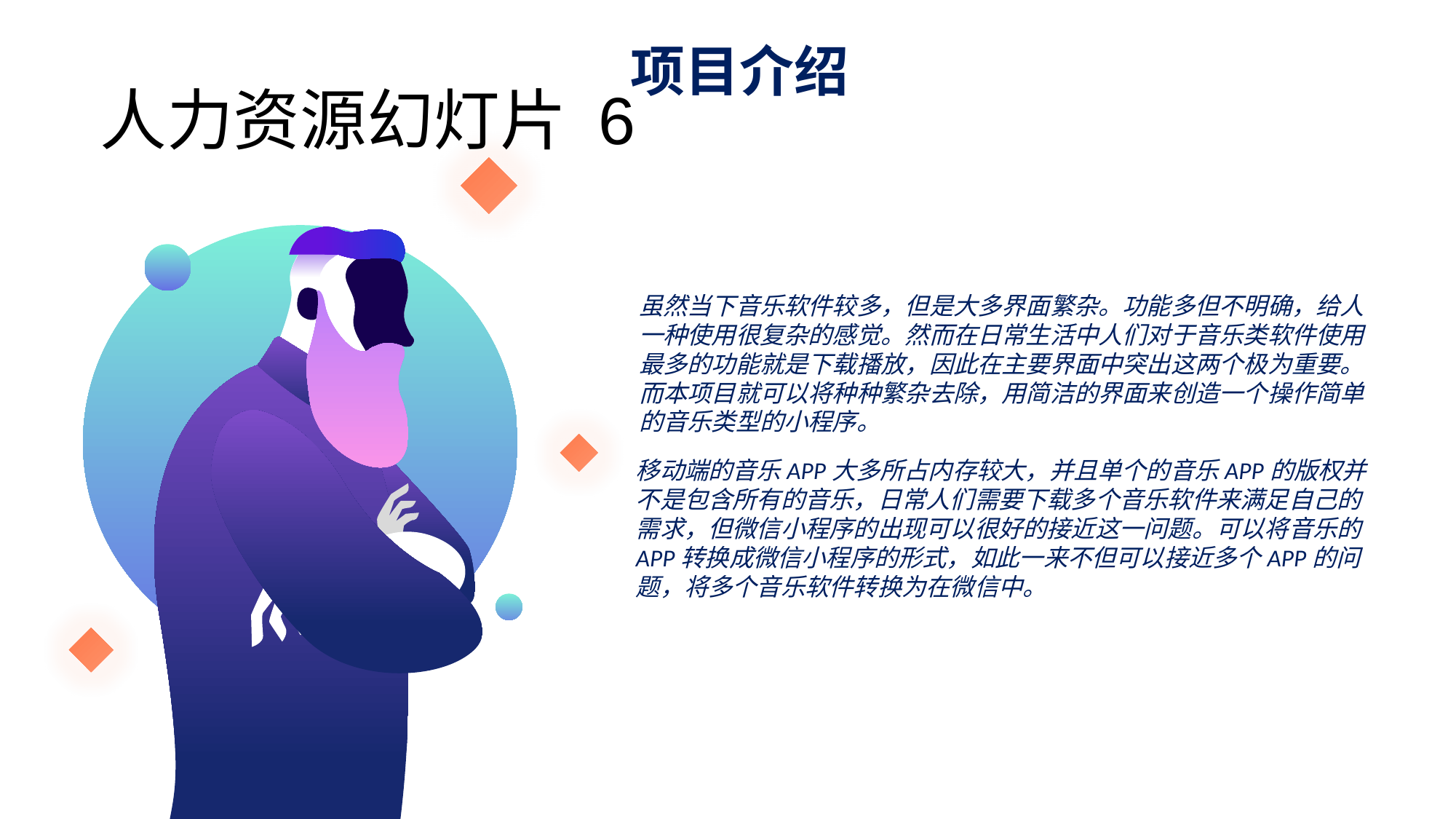

项目介绍
# 人力资源幻灯片 6

虽然当下音乐软件较多，但是大多界面繁杂。功能多但不明确，给人一种使用很复杂的感觉。然而在日常生活中人们对于音乐类软件使用最多的功能就是下载播放，因此在主要界面中突出这两个极为重要。而本项目就可以将种种繁杂去除，用简洁的界面来创造一个操作简单的音乐类型的小程序。
移动端的音乐APP大多所占内存较大，并且单个的音乐APP的版权并不是包含所有的音乐，日常人们需要下载多个音乐软件来满足自己的需求，但微信小程序的出现可以很好的接近这一问题。可以将音乐的APP转换成微信小程序的形式，如此一来不但可以接近多个APP的问题，将多个音乐软件转换为在微信中。